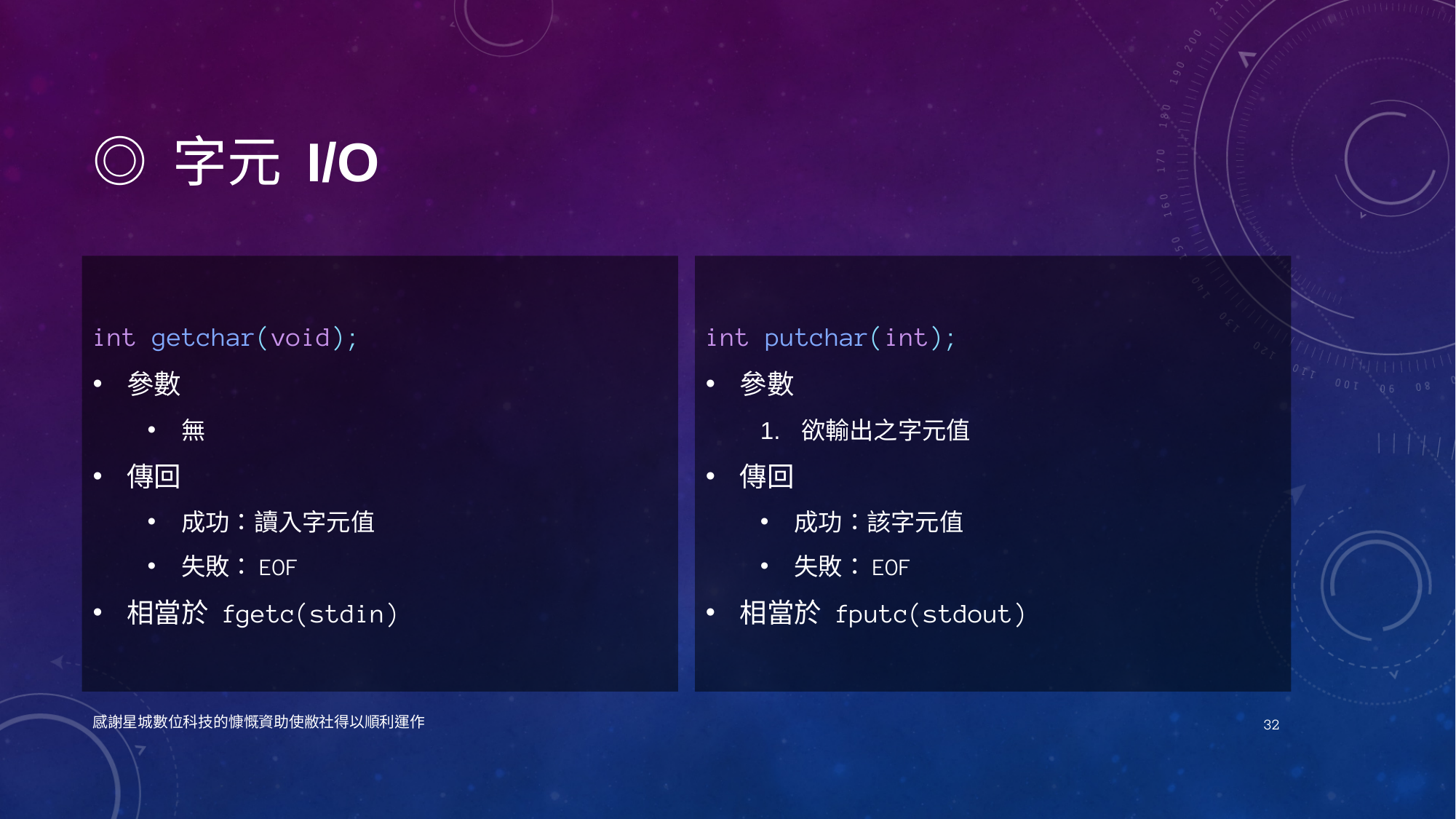

# ◎ 字元 I/O
int getchar(void);
參數
無
傳回
成功：讀入字元值
失敗：EOF
相當於 fgetc(stdin)
int putchar(int);
參數
欲輸出之字元值
傳回
成功：該字元值
失敗：EOF
相當於 fputc(stdout)
感謝星城數位科技的慷慨資助使敝社得以順利運作
32